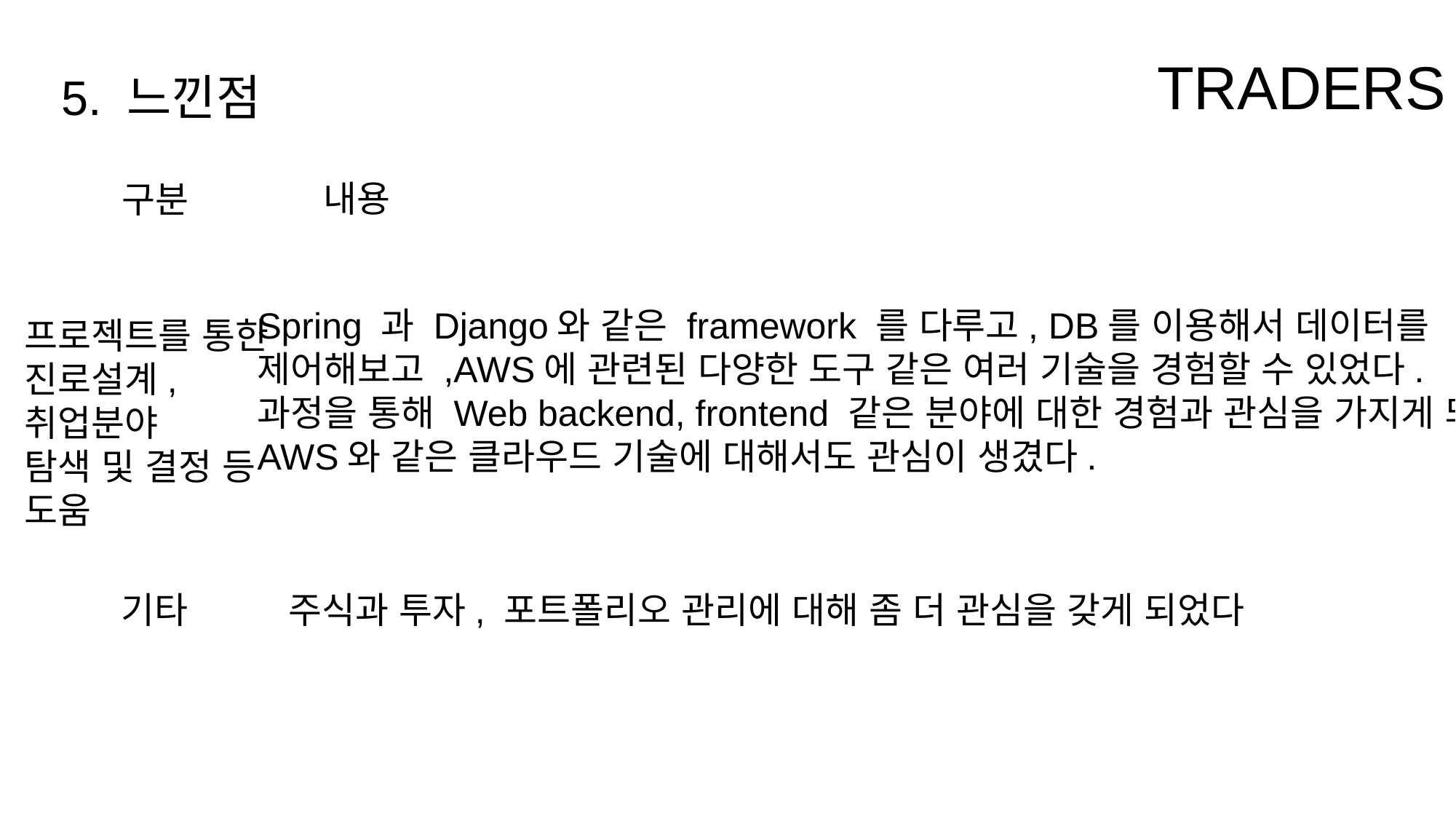

TRADERS
5. 느낀점
내용
구분
Spring 과 Django와 같은 framework 를 다루고, DB를 이용해서 데이터를
제어해보고 ,AWS에 관련된 다양한 도구 같은 여러 기술을 경험할 수 있었다.
과정을 통해 Web backend, frontend 같은 분야에 대한 경험과 관심을 가지게 되었다.
AWS와 같은 클라우드 기술에 대해서도 관심이 생겼다.
프로젝트를 통한
진로설계, 취업분야
탐색 및 결정 등 도움
기타
주식과 투자, 포트폴리오 관리에 대해 좀 더 관심을 갖게 되었다